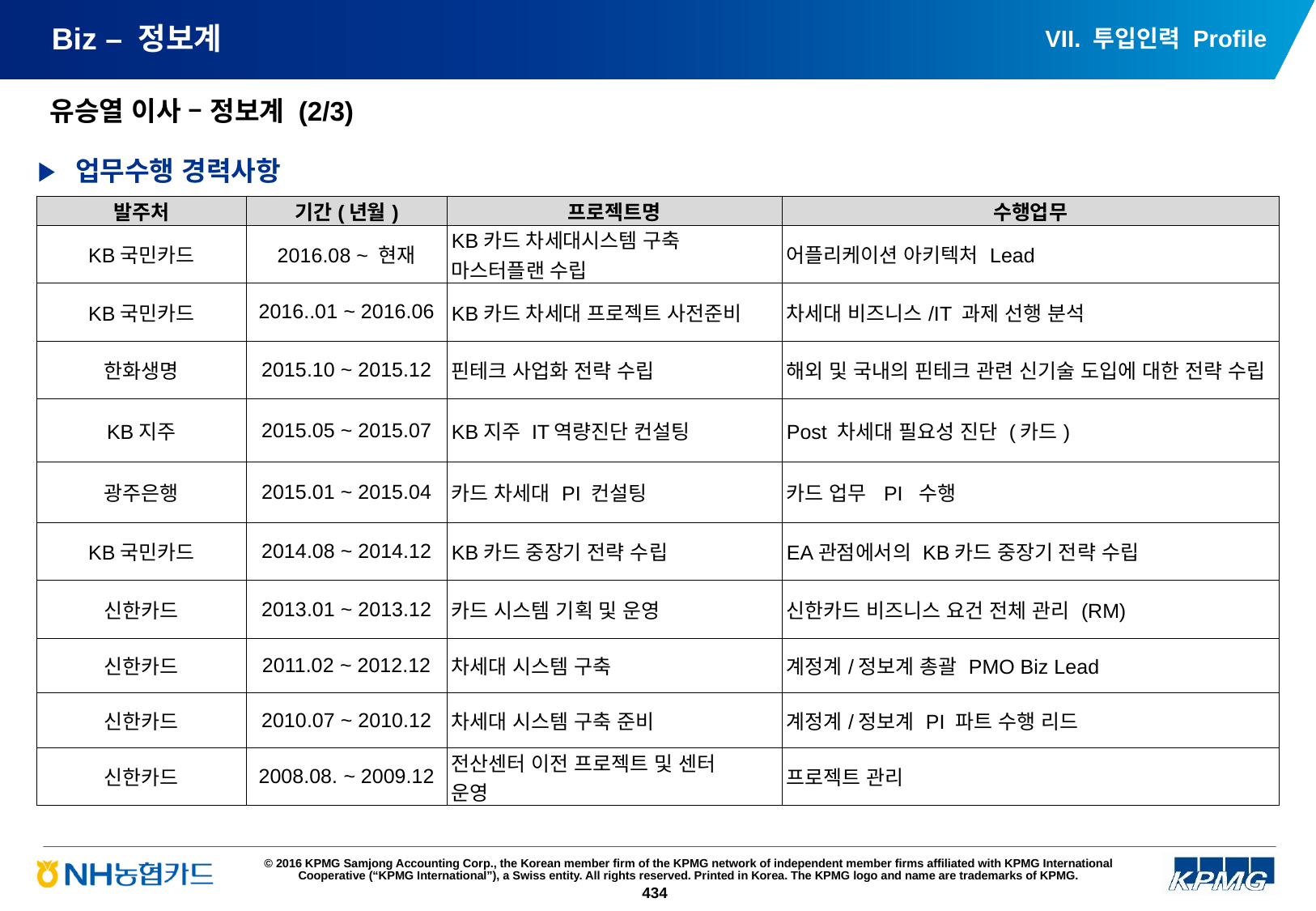

VII. 투입인력 Profile
# Biz – 정보계
유승열 이사 – 정보계 (2/3)
업무수행 경력사항
| 발주처 | 기간(년월) | 프로젝트명 | 수행업무 |
| --- | --- | --- | --- |
| KB국민카드 | 2016.08 ~ 현재 | KB카드 차세대시스템 구축 마스터플랜 수립 | 어플리케이션 아키텍처 Lead |
| KB국민카드 | 2016..01 ~ 2016.06 | KB카드 차세대 프로젝트 사전준비 | 차세대 비즈니스/IT 과제 선행 분석 |
| 한화생명 | 2015.10 ~ 2015.12 | 핀테크 사업화 전략 수립 | 해외 및 국내의 핀테크 관련 신기술 도입에 대한 전략 수립 |
| KB지주 | 2015.05 ~ 2015.07 | KB지주 IT역량진단 컨설팅 | Post 차세대 필요성 진단 (카드) |
| 광주은행 | 2015.01 ~ 2015.04 | 카드 차세대 PI 컨설팅 | 카드 업무 PI 수행 |
| KB국민카드 | 2014.08 ~ 2014.12 | KB카드 중장기 전략 수립 | EA관점에서의 KB카드 중장기 전략 수립 |
| 신한카드 | 2013.01 ~ 2013.12 | 카드 시스템 기획 및 운영 | 신한카드 비즈니스 요건 전체 관리 (RM) |
| 신한카드 | 2011.02 ~ 2012.12 | 차세대 시스템 구축 | 계정계/정보계 총괄 PMO Biz Lead |
| 신한카드 | 2010.07 ~ 2010.12 | 차세대 시스템 구축 준비 | 계정계/정보계 PI 파트 수행 리드 |
| 신한카드 | 2008.08. ~ 2009.12 | 전산센터 이전 프로젝트 및 센터 운영 | 프로젝트 관리 |